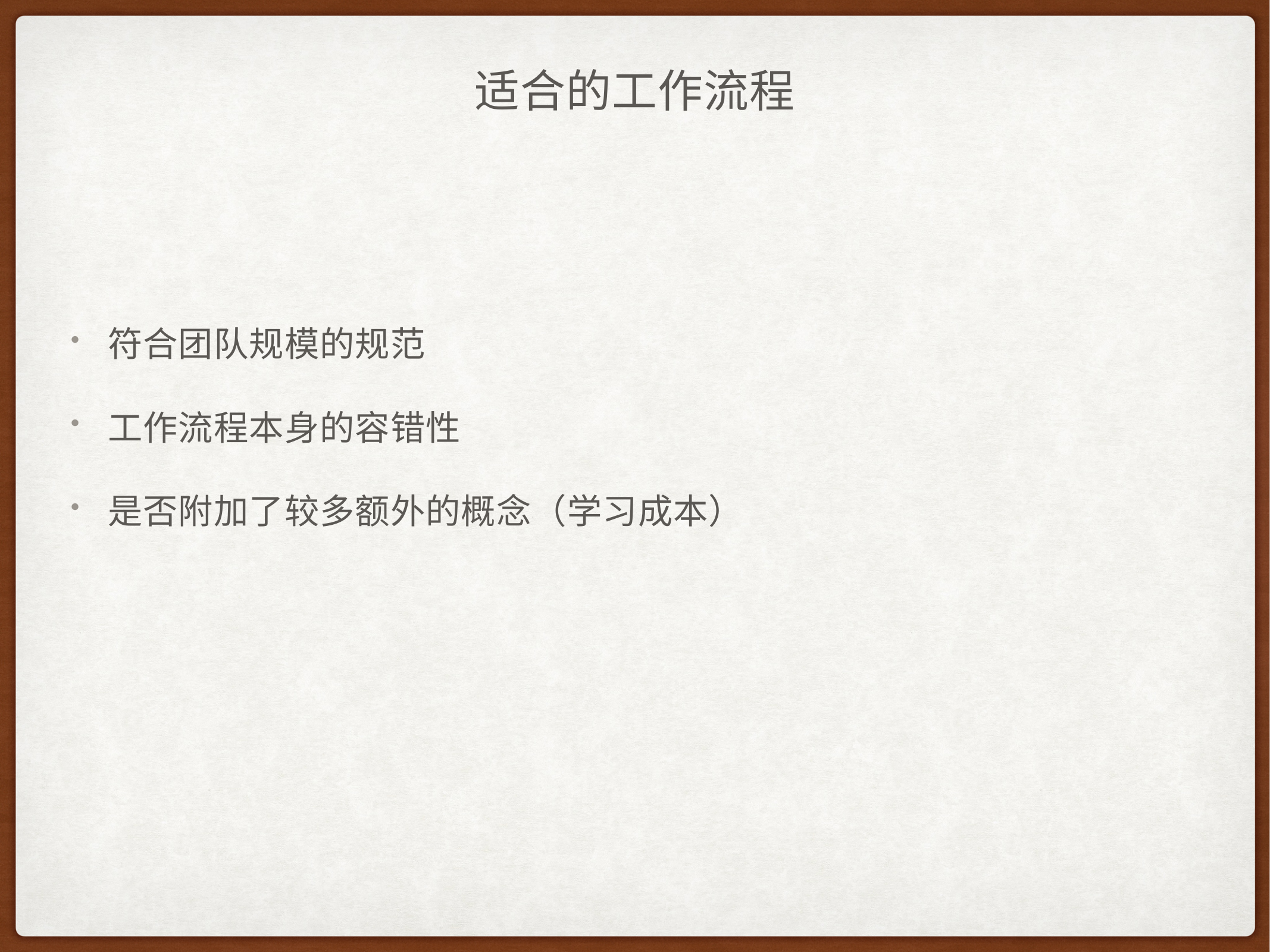

# 适合的工作流程

符合团队规模的规范
工作流程本身的容错性
是否附加了较多额外的概念（学习成本）